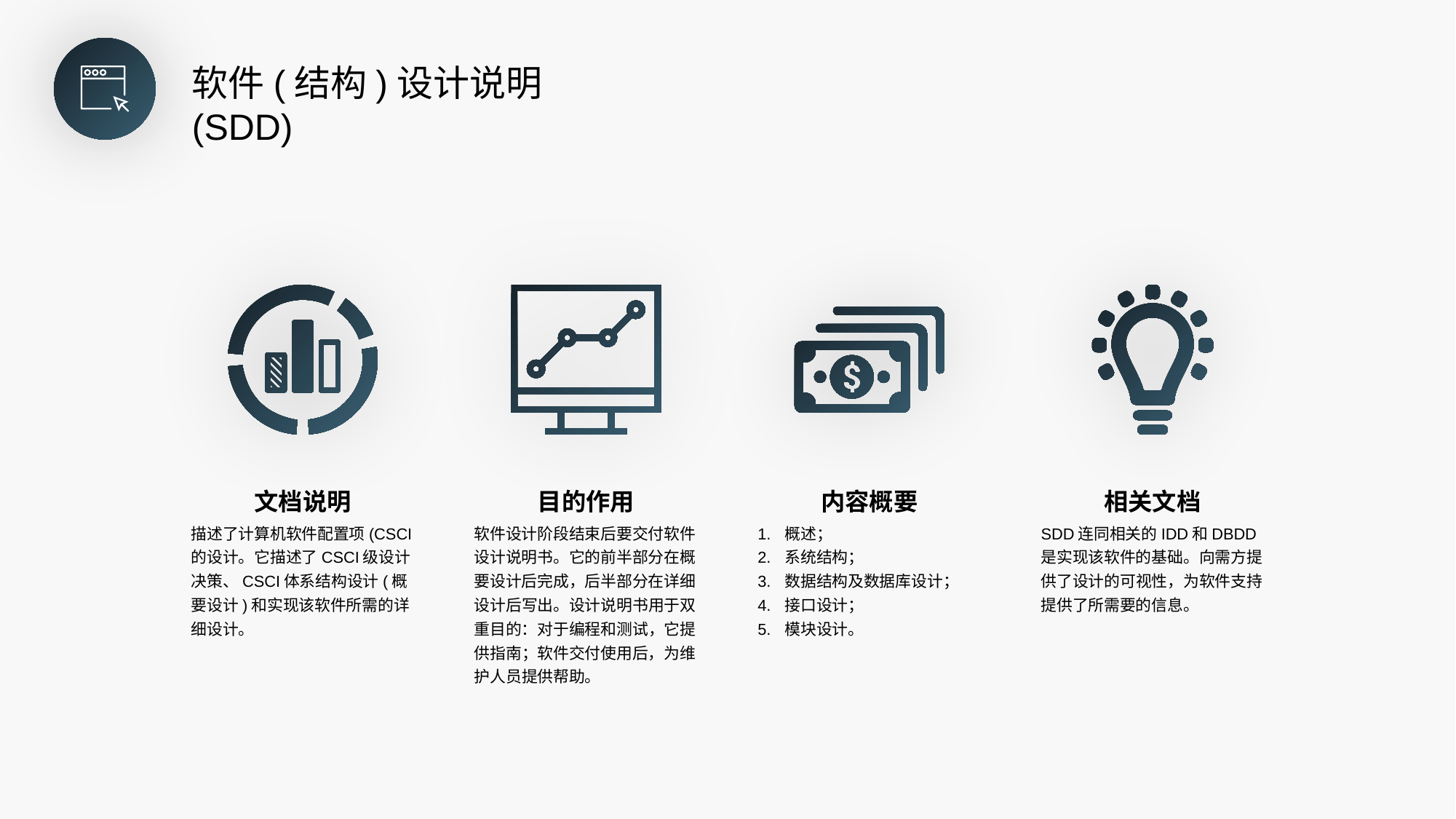

软件(结构)设计说明(SDD)

文档说明
描述了计算机软件配置项(CSCI的设计。它描述了CSCI级设计决策、CSCI体系结构设计(概要设计)和实现该软件所需的详细设计。
目的作用
软件设计阶段结束后要交付软件设计说明书。它的前半部分在概要设计后完成，后半部分在详细设计后写出。设计说明书用于双重目的：对于编程和测试，它提供指南；软件交付使用后，为维护人员提供帮助。
内容概要
概述；
系统结构；
数据结构及数据库设计；
接口设计；
模块设计。

相关文档
SDD连同相关的IDD和DBDD是实现该软件的基础。向需方提供了设计的可视性，为软件支持提供了所需要的信息。